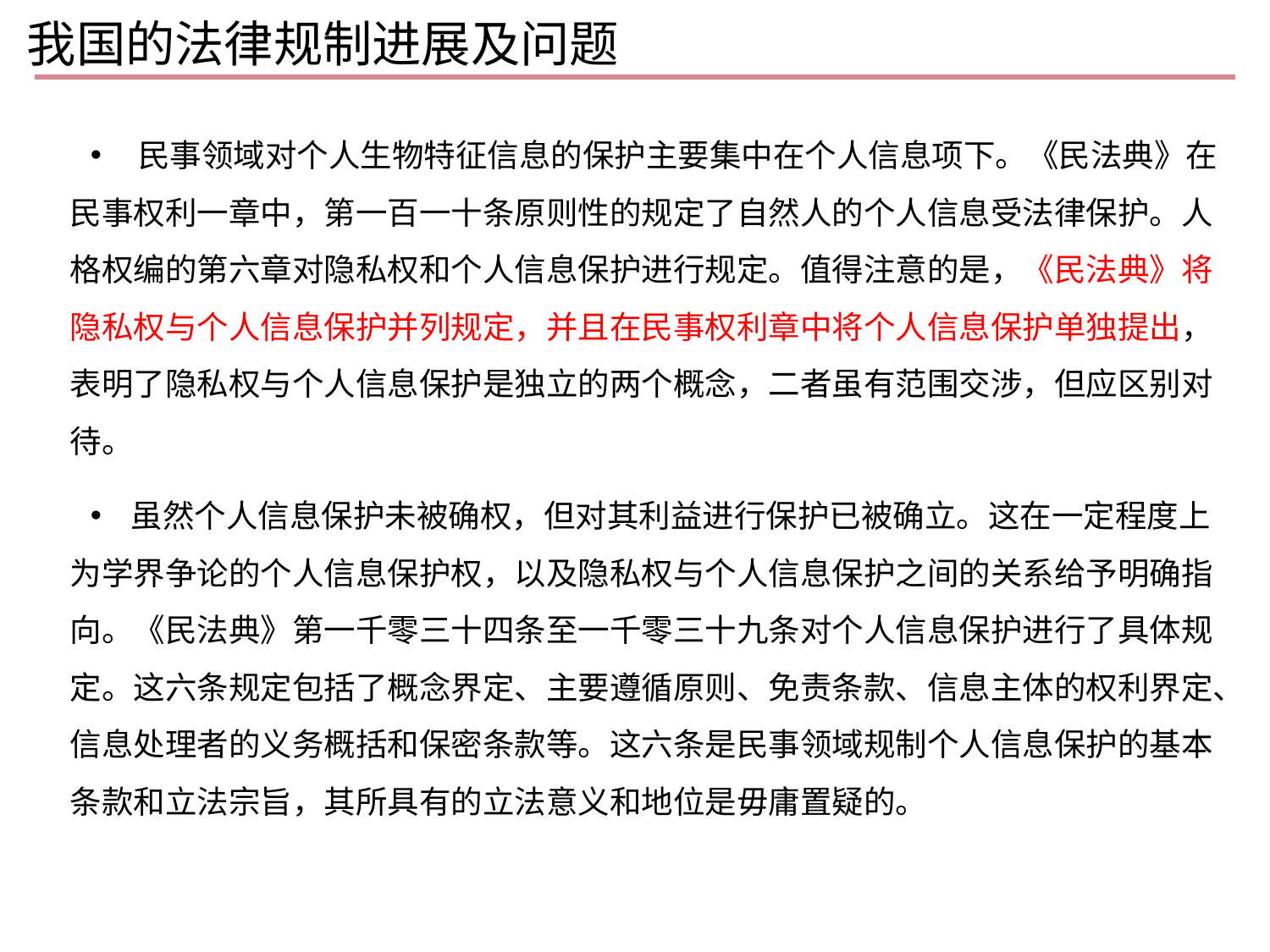

# 我国的法律规制进展及问题
    民事领域对个人生物特征信息的保护主要集中在个人信息项下。《民法典》在民事权利一章中，第一百一十条原则性的规定了自然人的个人信息受法律保护。人格权编的第六章对隐私权和个人信息保护进行规定。值得注意的是，《民法典》将隐私权与个人信息保护并列规定，并且在民事权利章中将个人信息保护单独提出，表明了隐私权与个人信息保护是独立的两个概念，二者虽有范围交涉，但应区别对待。
   虽然个人信息保护未被确权，但对其利益进行保护已被确立。这在一定程度上为学界争论的个人信息保护权，以及隐私权与个人信息保护之间的关系给予明确指向。《民法典》第一千零三十四条至一千零三十九条对个人信息保护进行了具体规定。这六条规定包括了概念界定、主要遵循原则、免责条款、信息主体的权利界定、信息处理者的义务概括和保密条款等。这六条是民事领域规制个人信息保护的基本条款和立法宗旨，其所具有的立法意义和地位是毋庸置疑的。